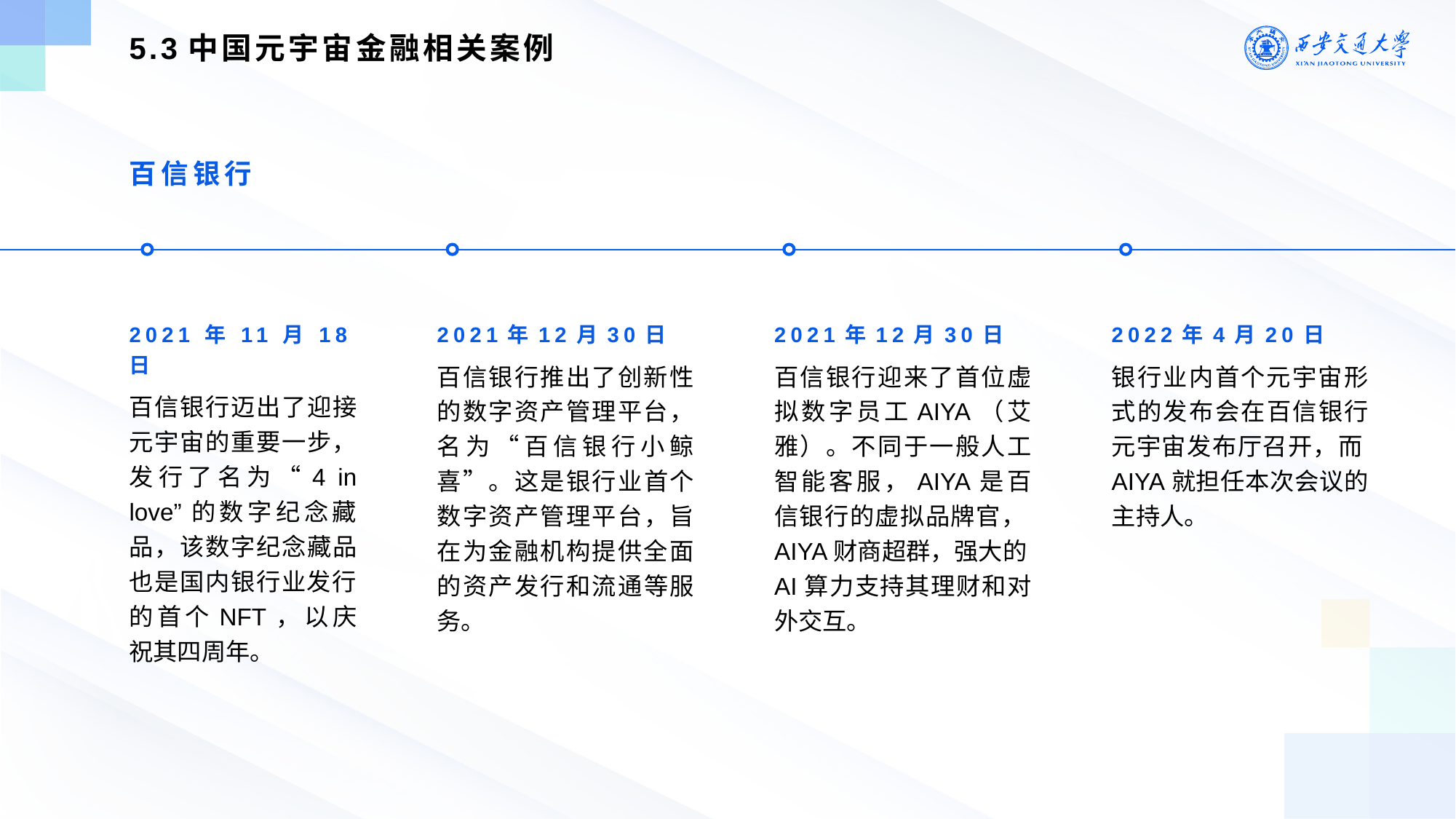

5.3中国元宇宙金融相关案例
百信银行

2021年11月18日
百信银行迈出了迎接元宇宙的重要一步，发行了名为“4 in love”的数字纪念藏品，该数字纪念藏品也是国内银行业发行的首个NFT，以庆祝其四周年。
2021年12月30日
百信银行推出了创新性的数字资产管理平台，名为“百信银行小鲸喜”。这是银行业首个数字资产管理平台，旨在为金融机构提供全面的资产发行和流通等服务。
2021年12月30日
百信银行迎来了首位虚拟数字员工AIYA（艾雅）。不同于一般人工智能客服，AIYA是百信银行的虚拟品牌官，AIYA财商超群，强大的AI算力支持其理财和对外交互。
2022年4月20日
银行业内首个元宇宙形式的发布会在百信银行元宇宙发布厅召开，而AIYA就担任本次会议的主持人。